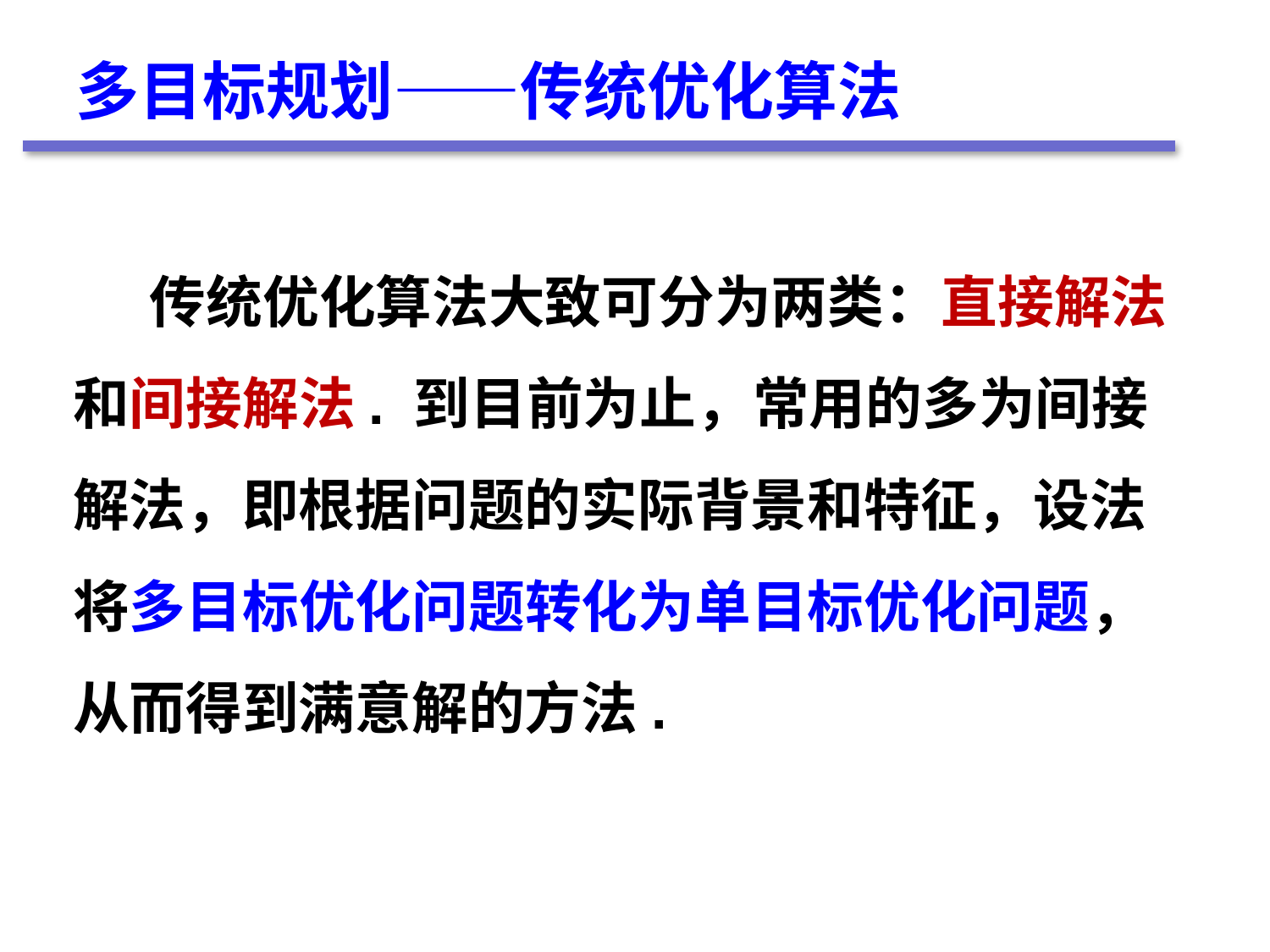

多目标规划——传统优化算法
       传统优化算法大致可分为两类：直接解法和间接解法. 到目前为止，常用的多为间接解法，即根据问题的实际背景和特征，设法将多目标优化问题转化为单目标优化问题，从而得到满意解的方法.